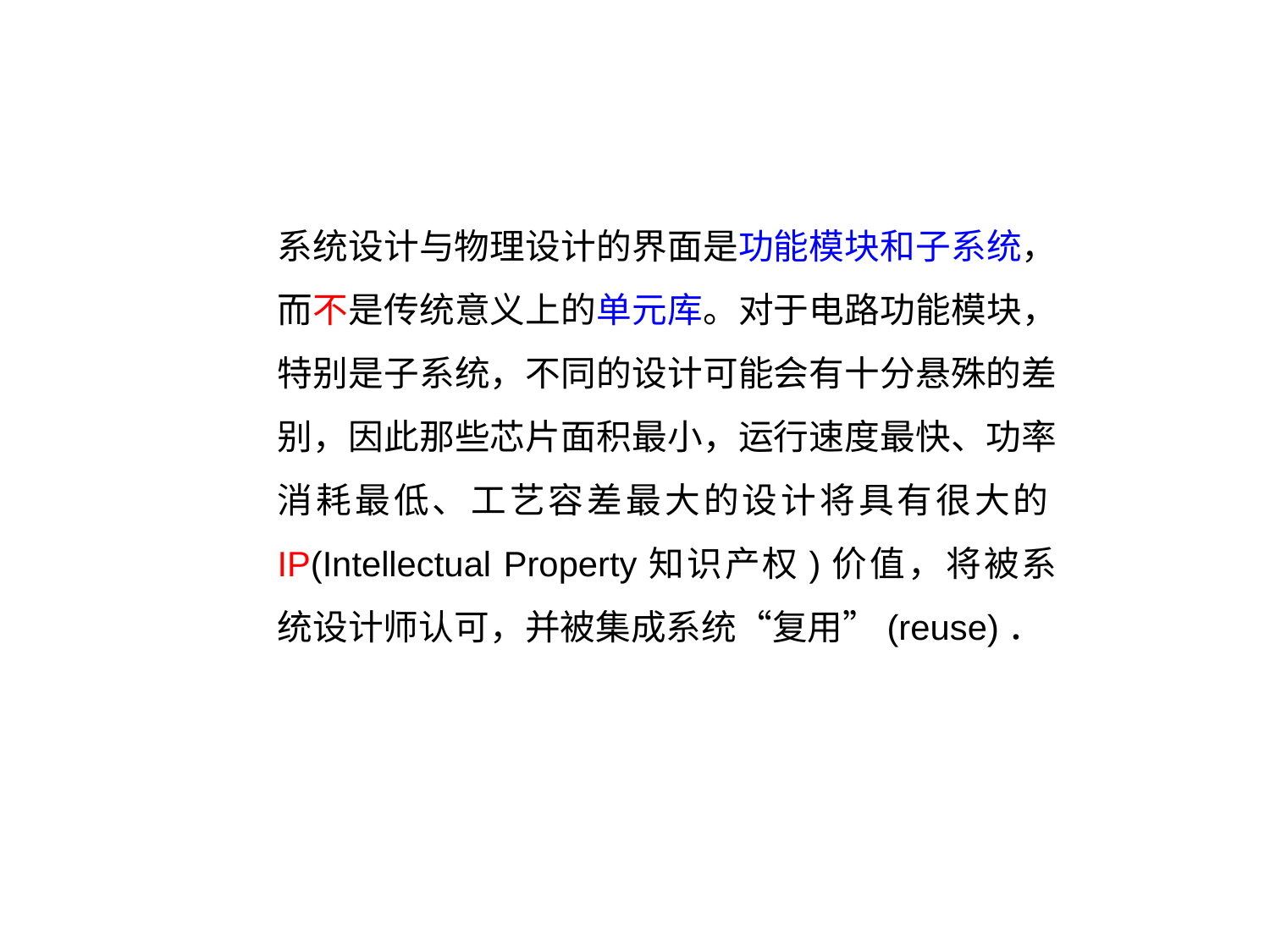

系统设计与物理设计的界面是功能模块和子系统，而不是传统意义上的单元库。对于电路功能模块，特别是子系统，不同的设计可能会有十分悬殊的差别，因此那些芯片面积最小，运行速度最快、功率消耗最低、工艺容差最大的设计将具有很大的IP(Intellectual Property知识产权)价值，将被系统设计师认可，并被集成系统“复用”(reuse)．

28